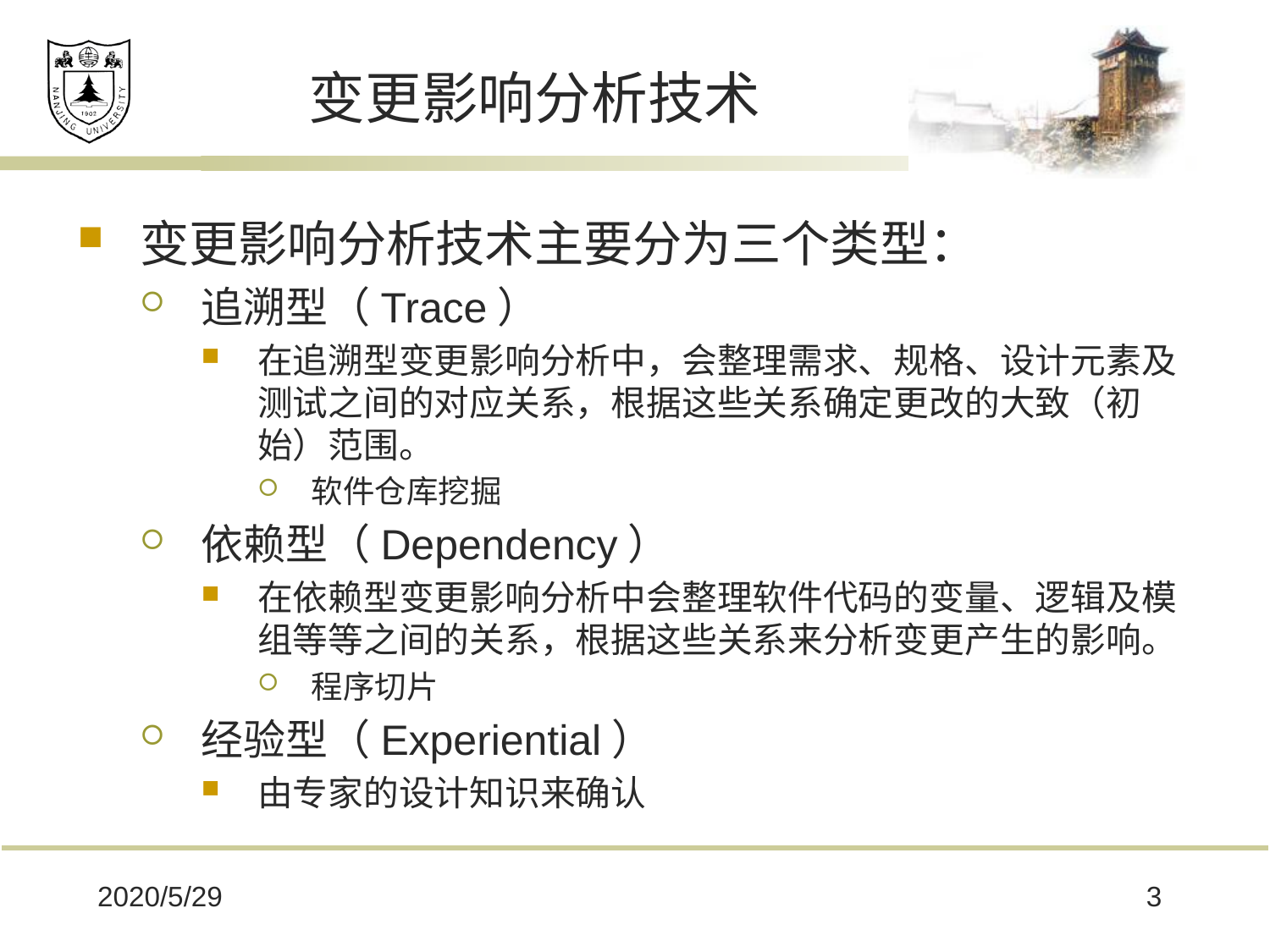

# 变更影响分析技术
变更影响分析技术主要分为三个类型：
追溯型（Trace）
在追溯型变更影响分析中，会整理需求、规格、设计元素及测试之间的对应关系，根据这些关系确定更改的大致（初始）范围。
软件仓库挖掘
依赖型（Dependency）
在依赖型变更影响分析中会整理软件代码的变量、逻辑及模组等等之间的关系，根据这些关系来分析变更产生的影响。
程序切片
经验型（Experiential）
由专家的设计知识来确认

2020/5/29
3